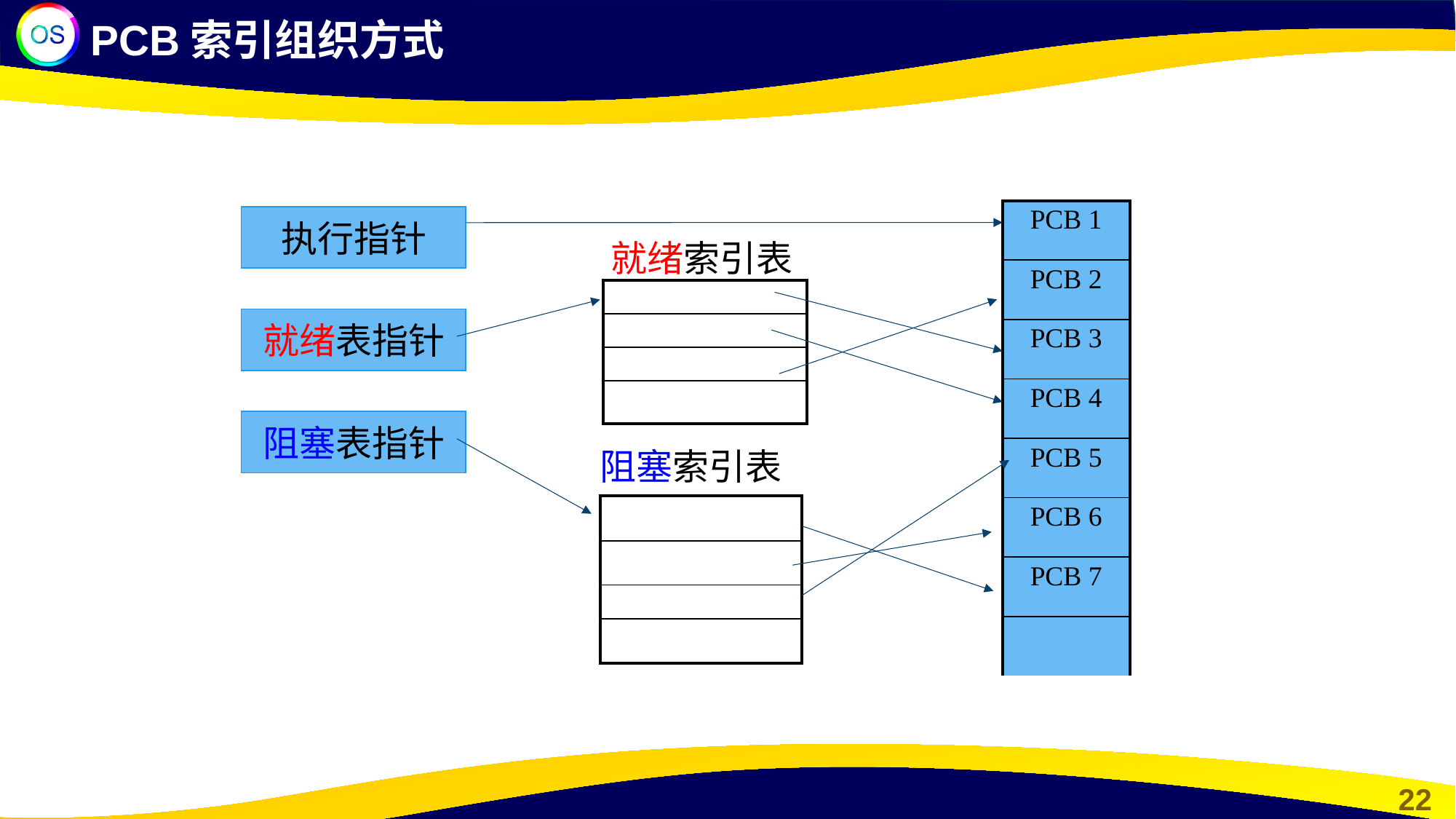

PCB索引组织方式
| PCB 1 |
| --- |
| PCB 2 |
| PCB 3 |
| PCB 4 |
| PCB 5 |
| PCB 6 |
| PCB 7 |
|  |
执行指针

就绪索引表
|  |
| --- |
|  |
|  |
|  |

就绪表指针

阻塞表指针
阻塞索引表

|  |
| --- |
|  |
|  |
|  |